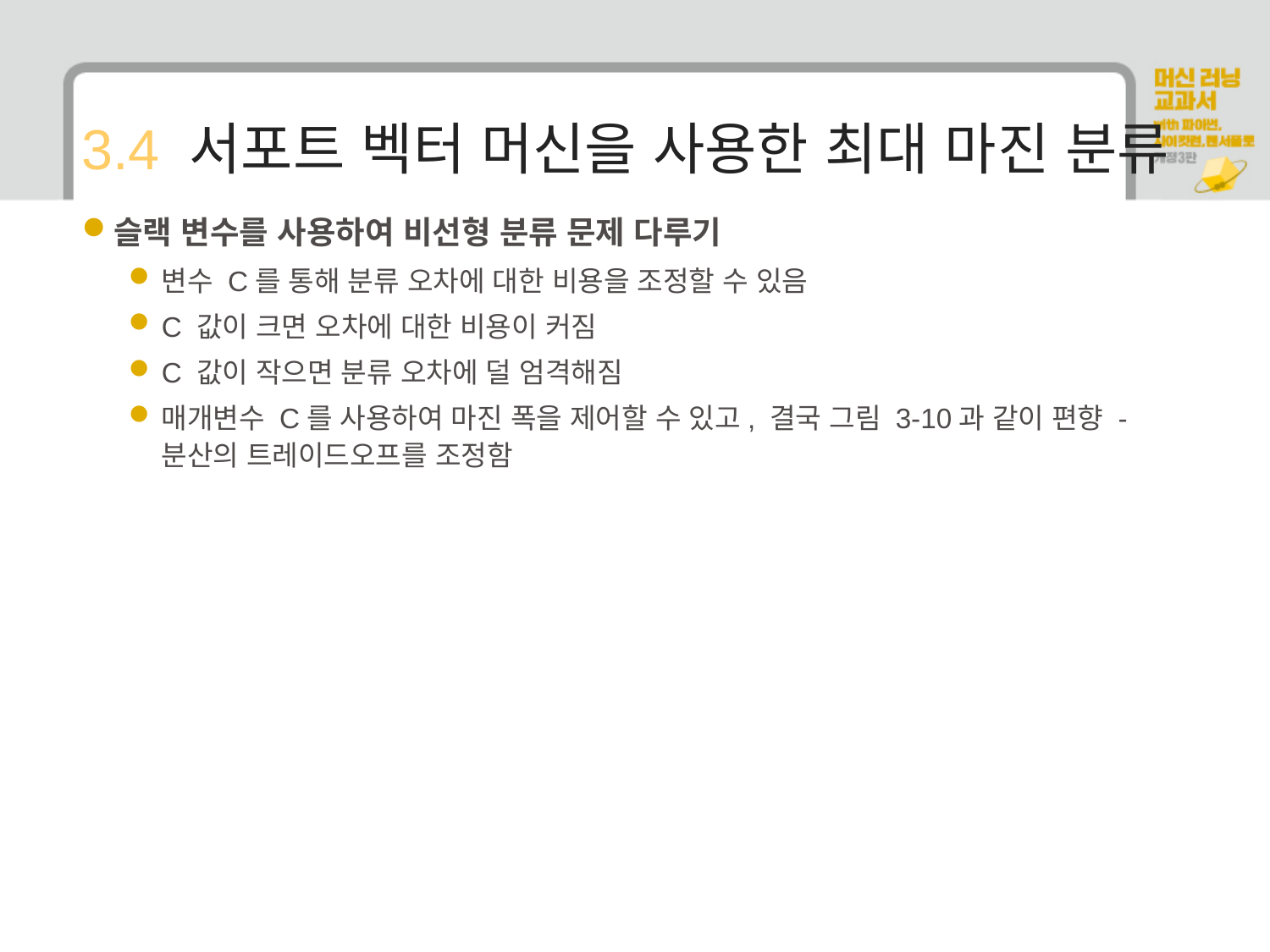

# 3.4 서포트 벡터 머신을 사용한 최대 마진 분류
슬랙 변수를 사용하여 비선형 분류 문제 다루기
변수 C를 통해 분류 오차에 대한 비용을 조정할 수 있음
C 값이 크면 오차에 대한 비용이 커짐
C 값이 작으면 분류 오차에 덜 엄격해짐
매개변수 C를 사용하여 마진 폭을 제어할 수 있고, 결국 그림 3-10과 같이 편향 -분산의 트레이드오프를 조정함